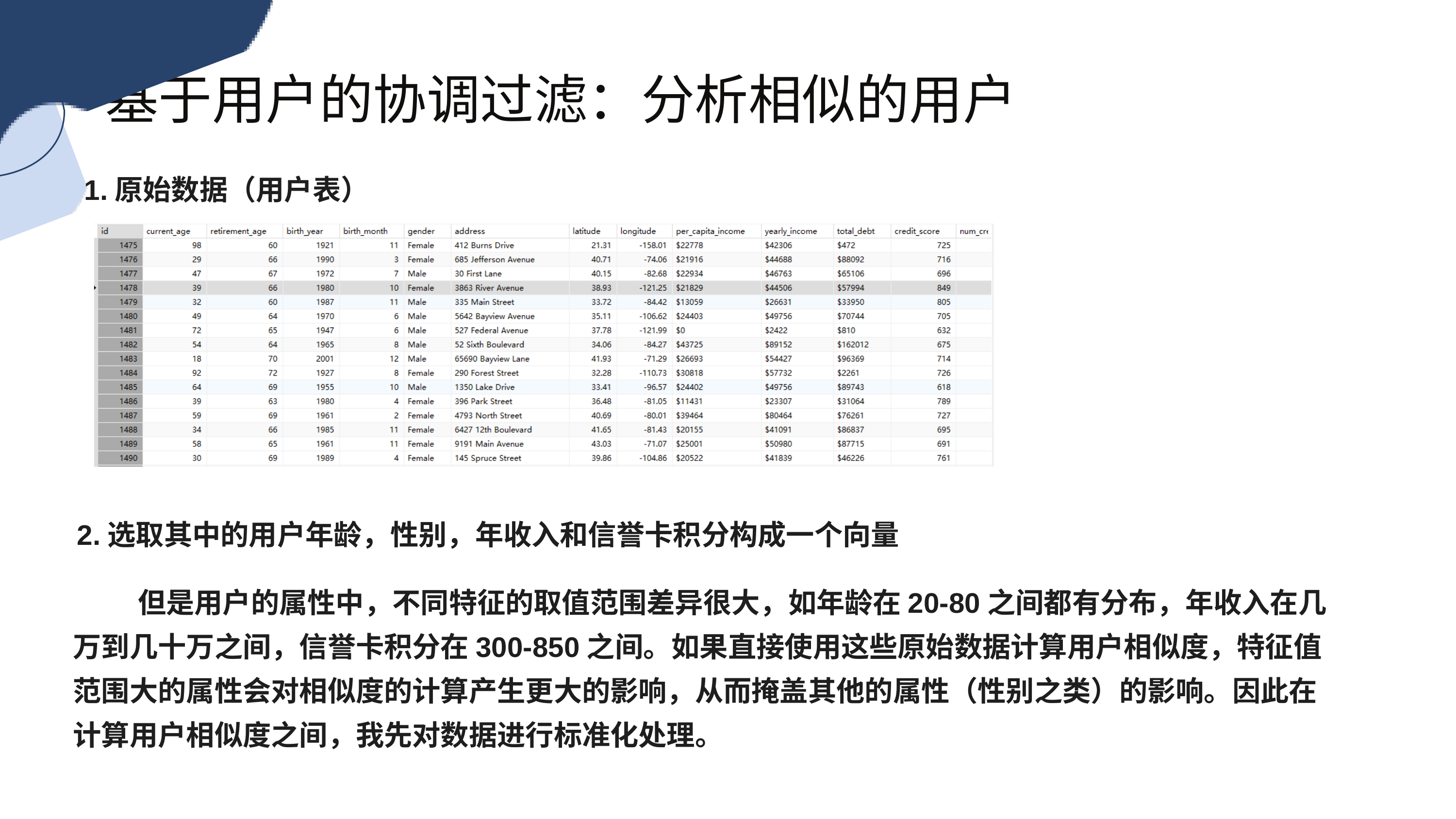

基于用户的协调过滤：分析相似的用户
1.原始数据（用户表）

2.选取其中的用户年龄，性别，年收入和信誉卡积分构成一个向量
         但是用户的属性中，不同特征的取值范围差异很大，如年龄在20-80之间都有分布，年收入在几万到几十万之间，信誉卡积分在300-850之间。如果直接使用这些原始数据计算用户相似度，特征值范围大的属性会对相似度的计算产生更大的影响，从而掩盖其他的属性（性别之类）的影响。因此在计算用户相似度之间，我先对数据进行标准化处理。